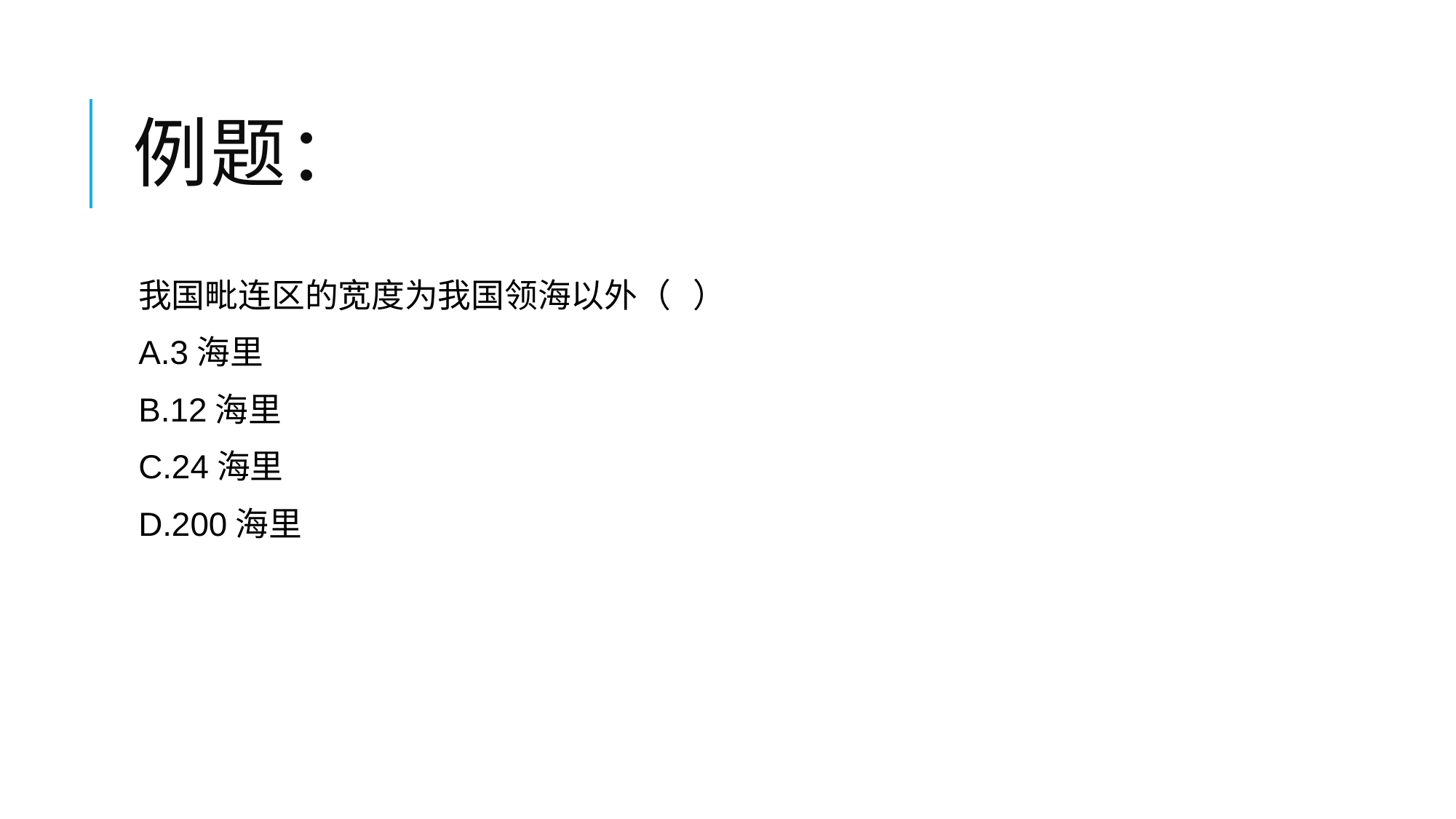

# 例题：
我国毗连区的宽度为我国领海以外（   ）
A.3海里
B.12海里
C.24海里
D.200海里